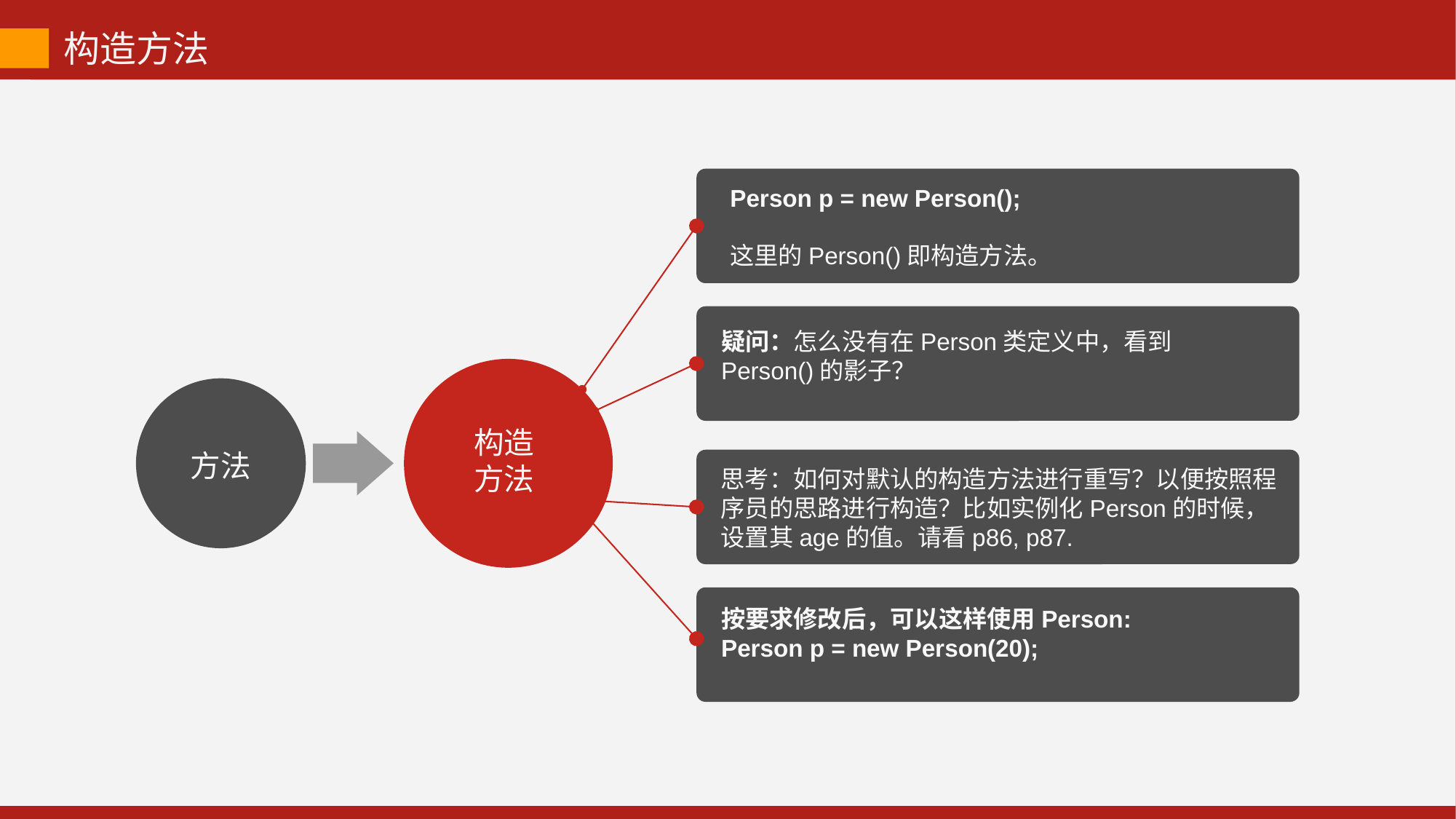

构造方法

Person p = new Person();

这里的Person()即构造方法。

疑问：怎么没有在Person类定义中，看到Person()的影子？

构造
方法

方法

思考：如何对默认的构造方法进行重写？以便按照程序员的思路进行构造？比如实例化Person的时候，设置其age的值。请看p86, p87.

按要求修改后，可以这样使用Person:
Person p = new Person(20);